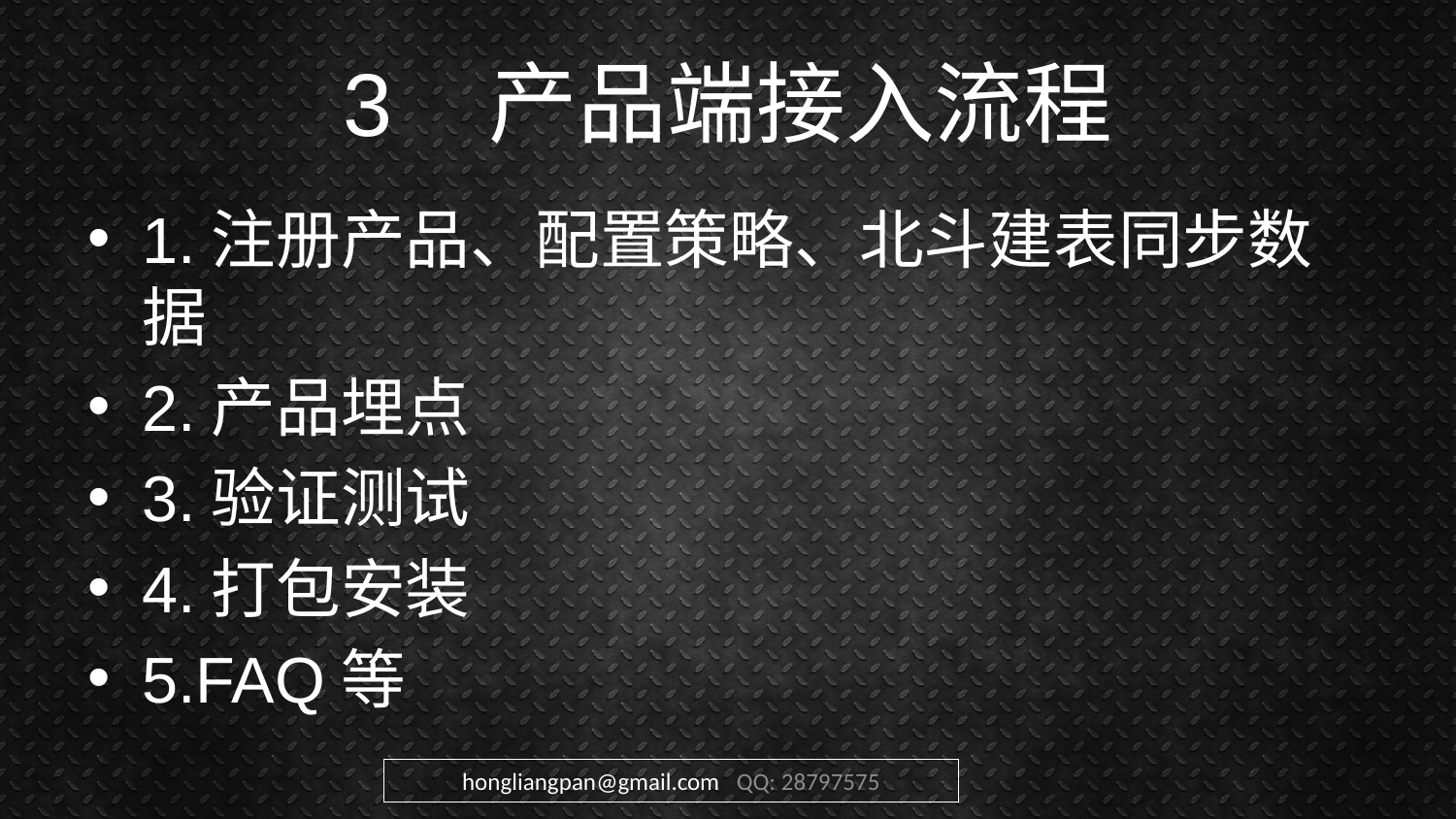

# 3	产品端接入流程
1.注册产品、配置策略、北斗建表同步数据
2.产品埋点
3.验证测试
4.打包安装
5.FAQ等